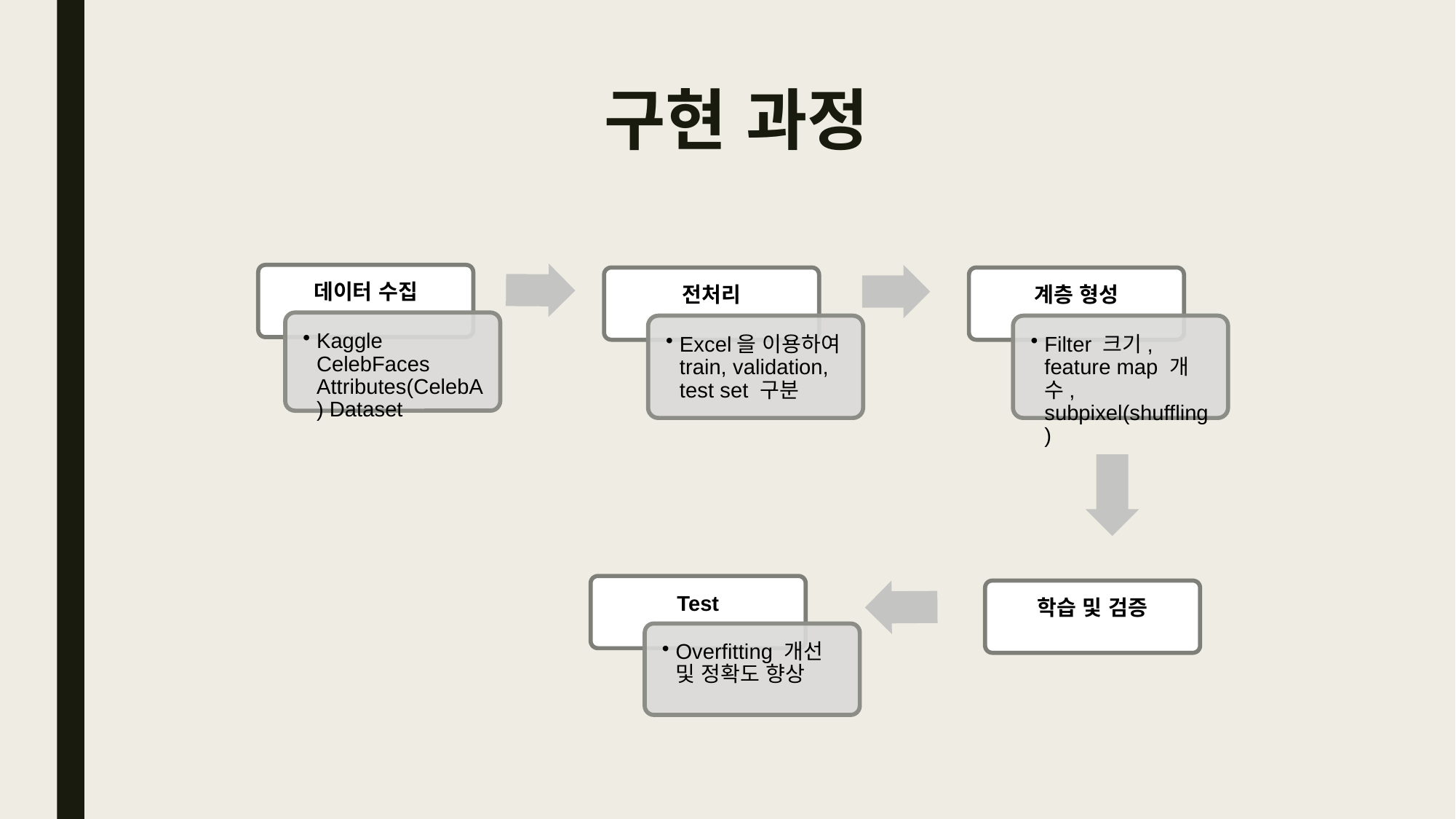

데이터 수집
Kaggle CelebFaces Attributes(CelebA) Dataset

전처리
Excel을 이용하여 train, validation, test set 구분

계층 형성
Filter 크기, feature map 개수, subpixel(shuffling)

학습 및 검증

Test
Overfitting 개선 및 정확도 향상
# 구현 과정